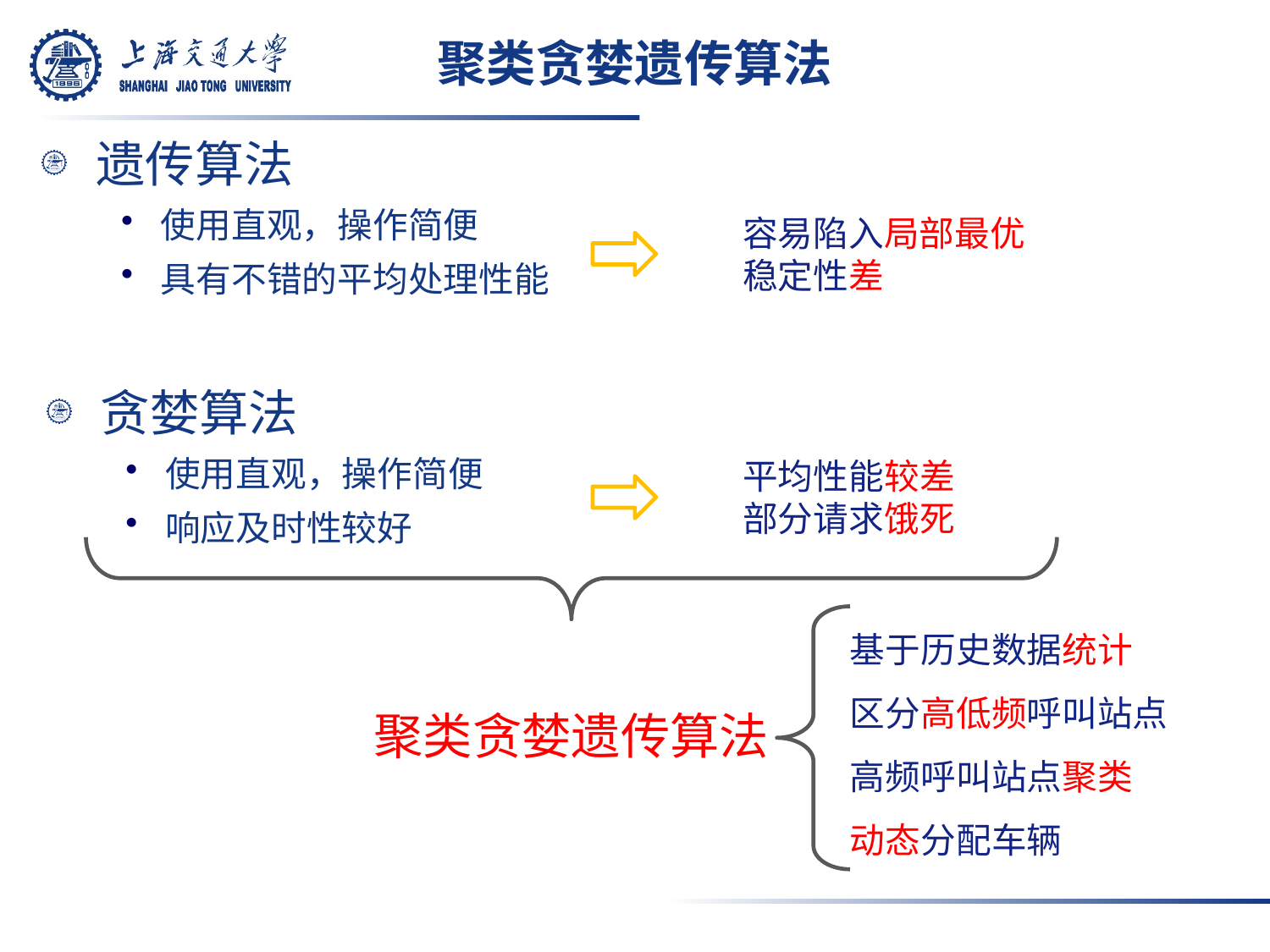

# 聚类贪婪遗传算法

遗传算法
使用直观，操作简便
具有不错的平均处理性能

容易陷入局部最优
稳定性差

贪婪算法
使用直观，操作简便
响应及时性较好

平均性能较差
部分请求饿死

基于历史数据统计
区分高低频呼叫站点
高频呼叫站点聚类
动态分配车辆

聚类贪婪遗传算法